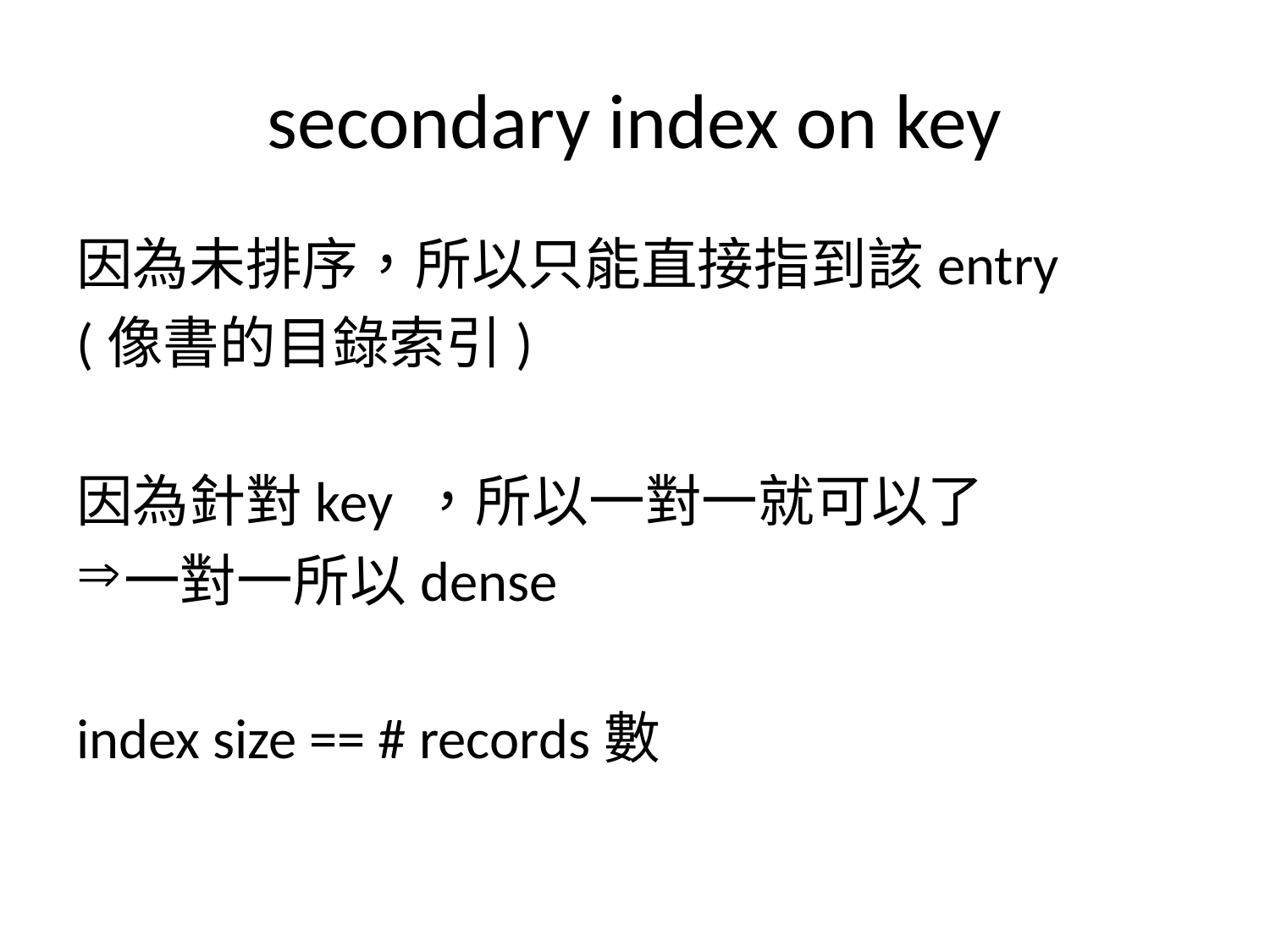

# secondary index on key
因為未排序，所以只能直接指到該entry
(像書的目錄索引)

因為針對key ，所以一對一就可以了
一對一所以dense

index size == # records數